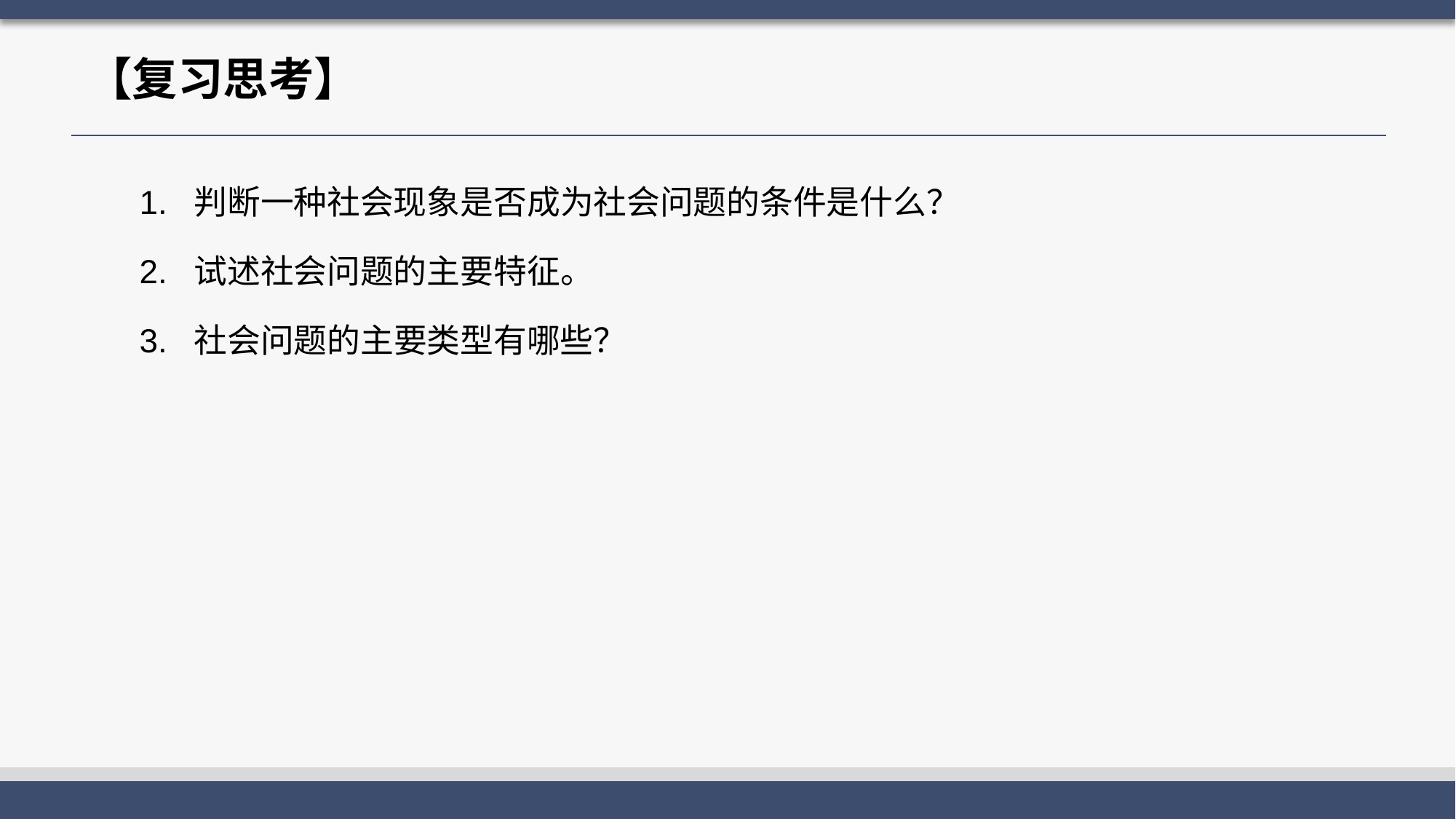

# 【复习思考】

判断一种社会现象是否成为社会问题的条件是什么？
试述社会问题的主要特征。
社会问题的主要类型有哪些？